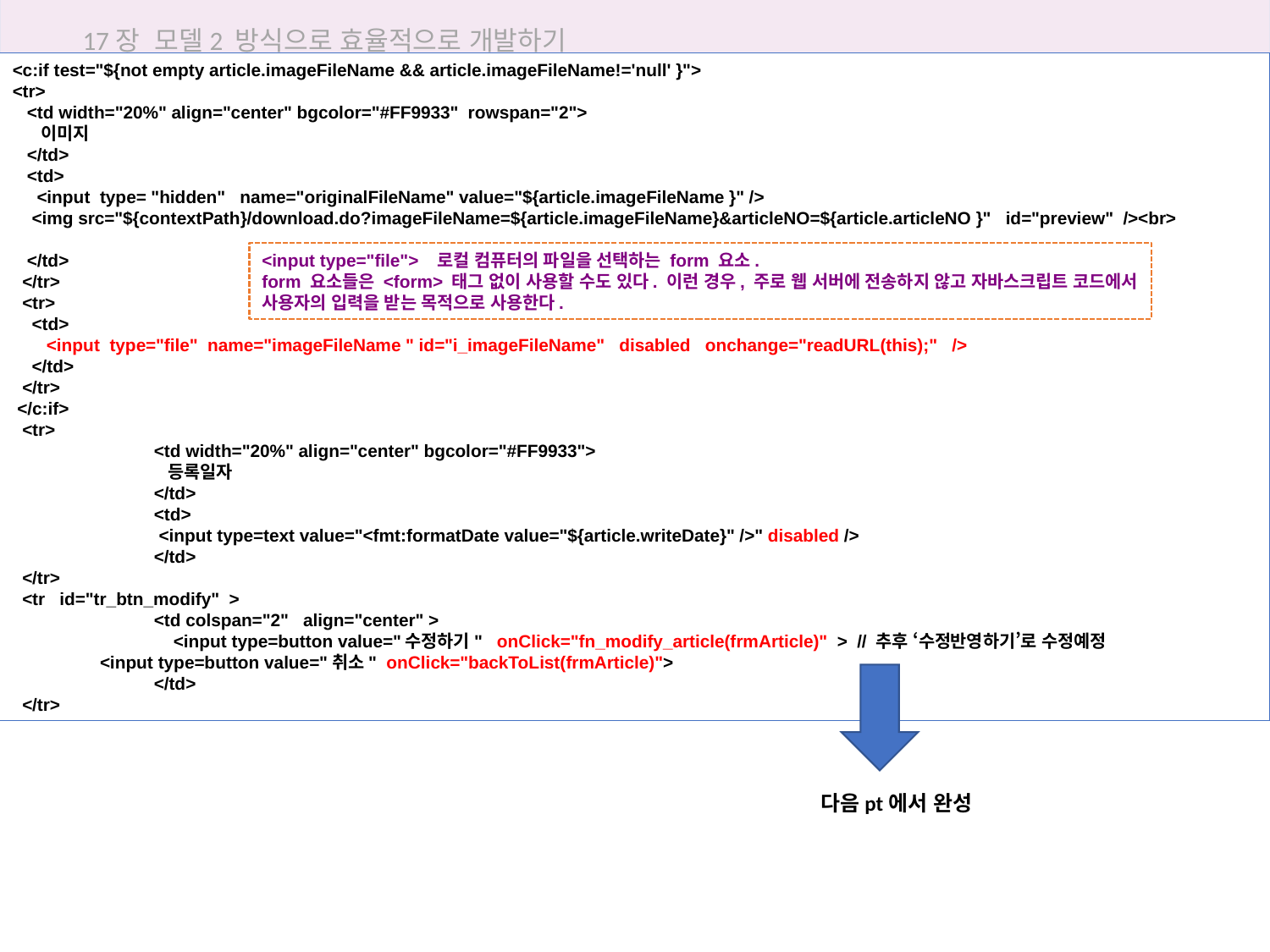

17장  모델2 방식으로 효율적으로 개발하기
<c:if test="${not empty article.imageFileName && article.imageFileName!='null' }">
<tr>
   <td width="20%" align="center" bgcolor="#FF9933"  rowspan="2">
      이미지
   </td>
   <td>
     <input  type= "hidden"   name="originalFileName" value="${article.imageFileName }" />
    <img src="${contextPath}/download.do?imageFileName=${article.imageFileName}&articleNO=${article.articleNO }"   id="preview"  /><br>

   </td>
  </tr>
  <tr>
    <td>
       <input  type="file"  name="imageFileName " id="i_imageFileName"   disabled   onchange="readURL(this);"   />
    </td>
  </tr>
 </c:if>
  <tr>
	   <td width="20%" align="center" bgcolor="#FF9933">
	      등록일자
	   </td>
	   <td>
	    <input type=text value="<fmt:formatDate value="${article.writeDate}" />" disabled />
	   </td>
  </tr>
  <tr   id="tr_btn_modify"  >
	   <td colspan="2"   align="center" >
	       <input type=button value="수정하기"   onClick="fn_modify_article(frmArticle)"  >  // 추후 ‘수정반영하기’로 수정예정
                  <input type=button value="취소"  onClick="backToList(frmArticle)">
	   </td>
  </tr>
17.4 모델2로 답변형 게시판 구현하기
<input type="file">   로컬 컴퓨터의 파일을 선택하는 form 요소.
form 요소들은 <form> 태그 없이 사용할 수도 있다. 이런 경우, 주로 웹 서버에 전송하지 않고 자바스크립트 코드에서 사용자의 입력을 받는 목적으로 사용한다.

다음pt에서 완성